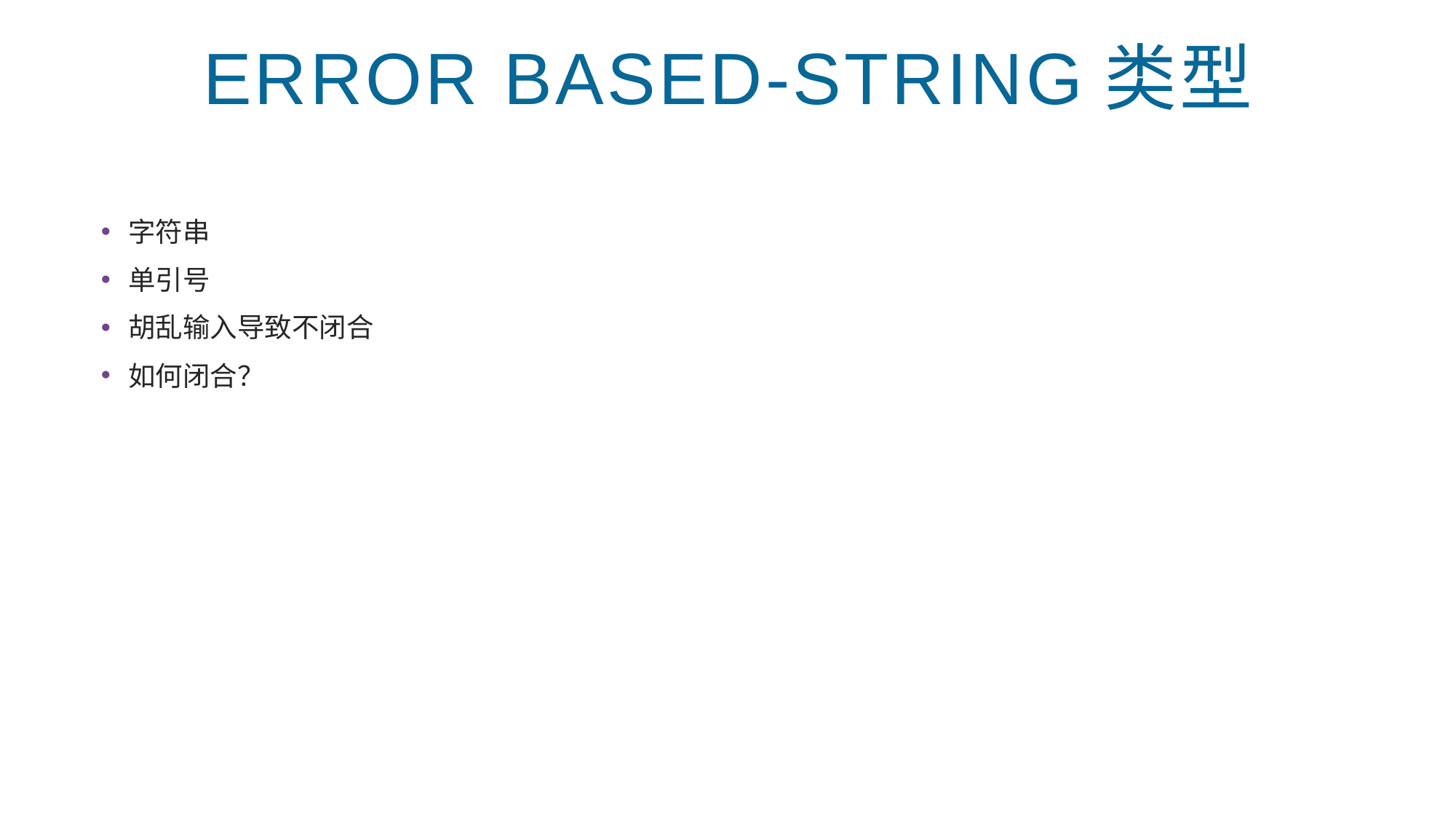

# Error Based-string类型
字符串
单引号
胡乱输入导致不闭合
如何闭合？